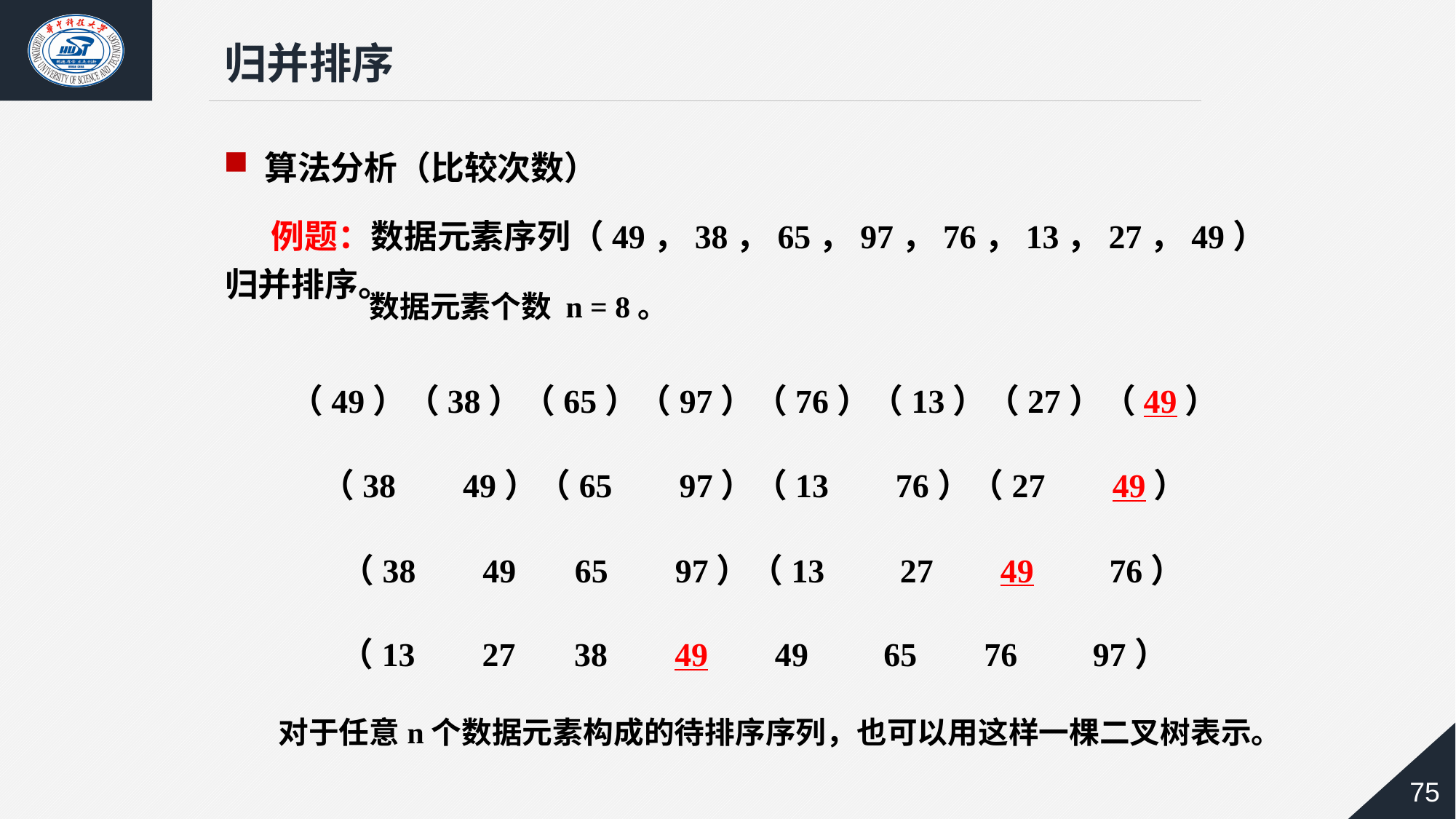

归并排序
算法分析（比较次数）
     例题：数据元素序列（49，38，65，97，76，13，27，49）归并排序。
数据元素个数 n = 8。
（49）（38）（65）（97）（76）（13）（27）（49）
（38        49）（65        97）（13        76）（27        49）
（38        49       65        97）（13         27        49         76）
（13        27       38        49        49         65        76         97）
对于任意n个数据元素构成的待排序序列，也可以用这样一棵二叉树表示。